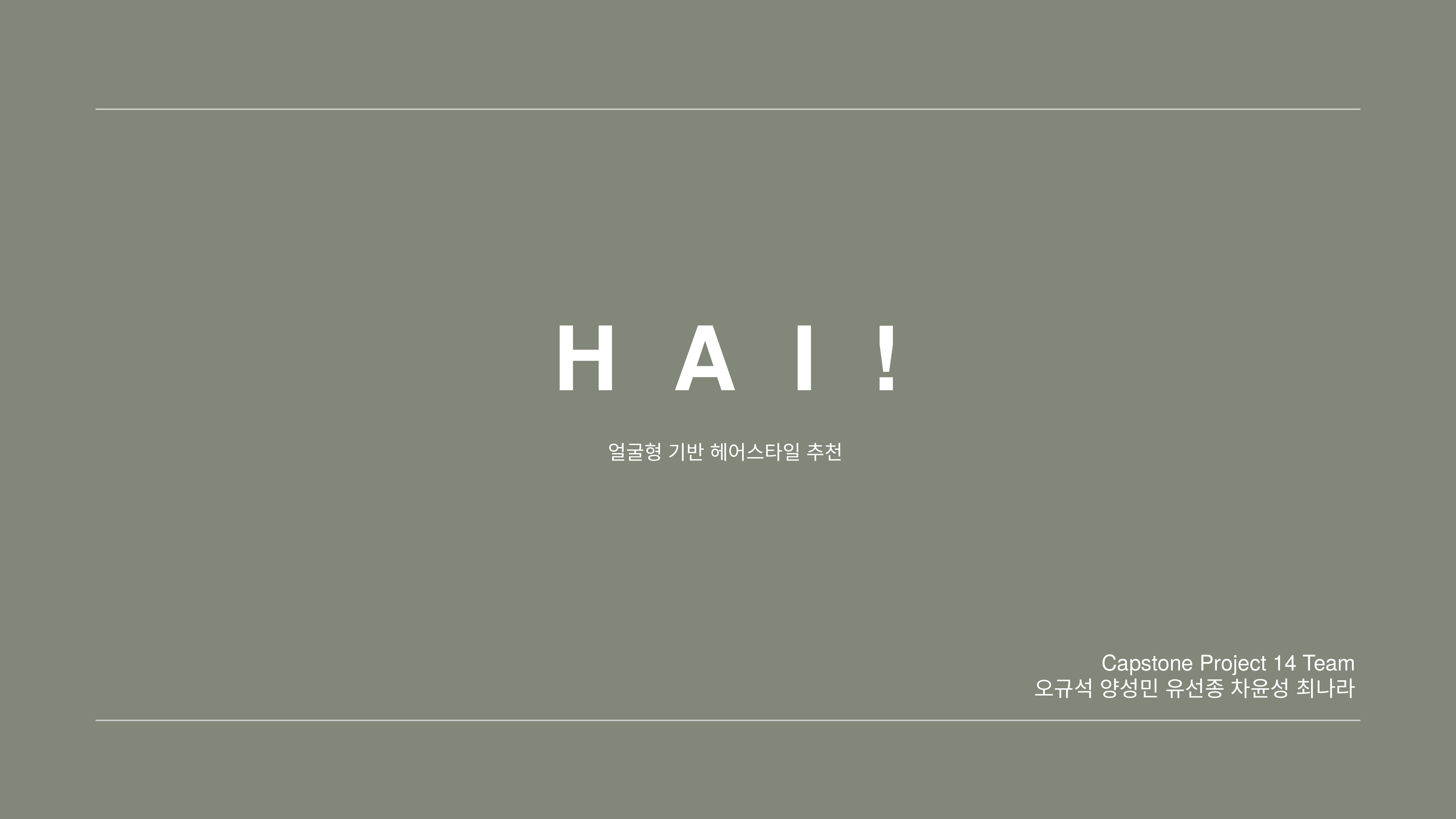

# H A I !
얼굴형 기반 헤어스타일 추천
Capstone Project 14 Team
오규석 양성민 유선종 차윤성 최나라